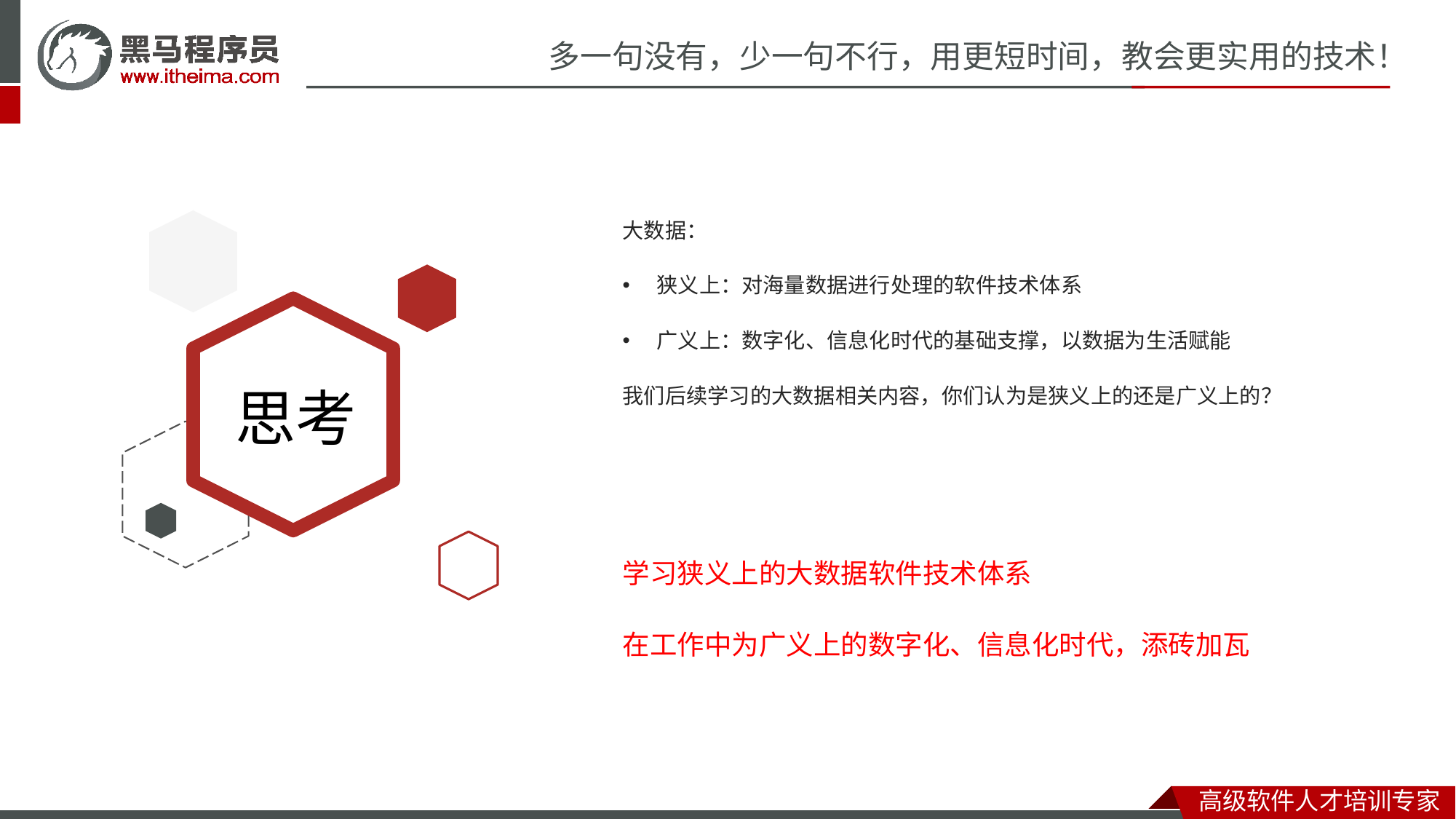

大数据：
狭义上：对海量数据进行处理的软件技术体系
广义上：数字化、信息化时代的基础支撑，以数据为生活赋能
我们后续学习的大数据相关内容，你们认为是狭义上的还是广义上的？

学习狭义上的大数据软件技术体系
在工作中为广义上的数字化、信息化时代，添砖加瓦
学的是技术、直面的是生活。T_T